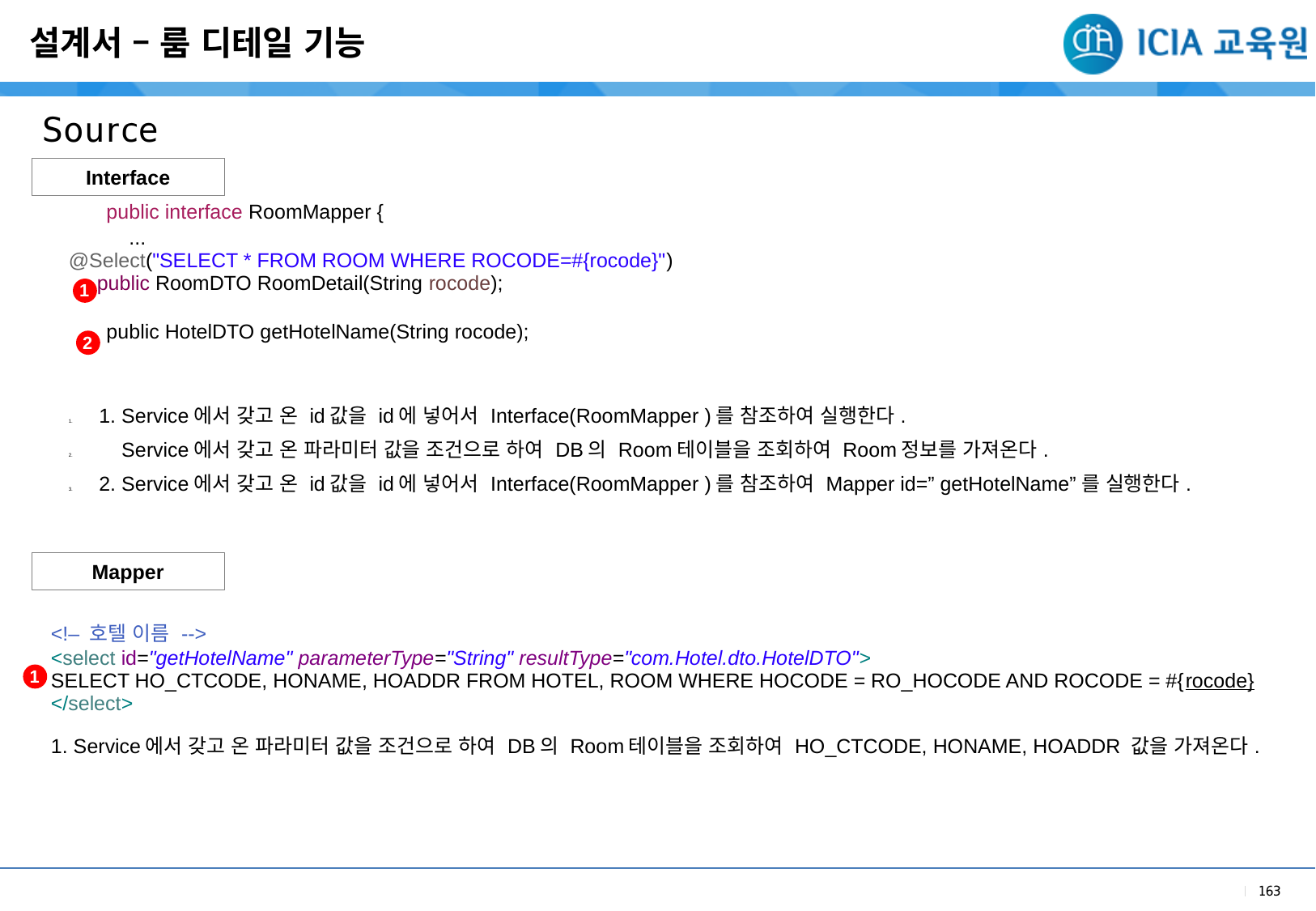

설계서 – 룸 디테일 기능
Source
Interface
| public interface RoomMapper { ... @Select("SELECT \* FROM ROOM WHERE ROCODE=#{rocode}") public RoomDTO RoomDetail(String rocode); public HotelDTO getHotelName(String rocode); |
| --- |
| 1. Service에서 갖고 온 id값을 id에 넣어서 Interface(RoomMapper )를 참조하여 실행한다. Service에서 갖고 온 파라미터 값을 조건으로 하여 DB의 Room테이블을 조회하여 Room정보를 가져온다. 2. Service에서 갖고 온 id값을 id에 넣어서 Interface(RoomMapper )를 참조하여 Mapper id=” getHotelName”를 실행한다. |
1

2

Mapper
| <!– 호텔 이름 --> <select id="getHotelName" parameterType="String" resultType="com.Hotel.dto.HotelDTO"> SELECT HO\_CTCODE, HONAME, HOADDR FROM HOTEL, ROOM WHERE HOCODE = RO\_HOCODE AND ROCODE = #{rocode} </select> |
| --- |
| 1. Service에서 갖고 온 파라미터 값을 조건으로 하여 DB의 Room테이블을 조회하여 HO\_CTCODE, HONAME, HOADDR 값을 가져온다. |
1